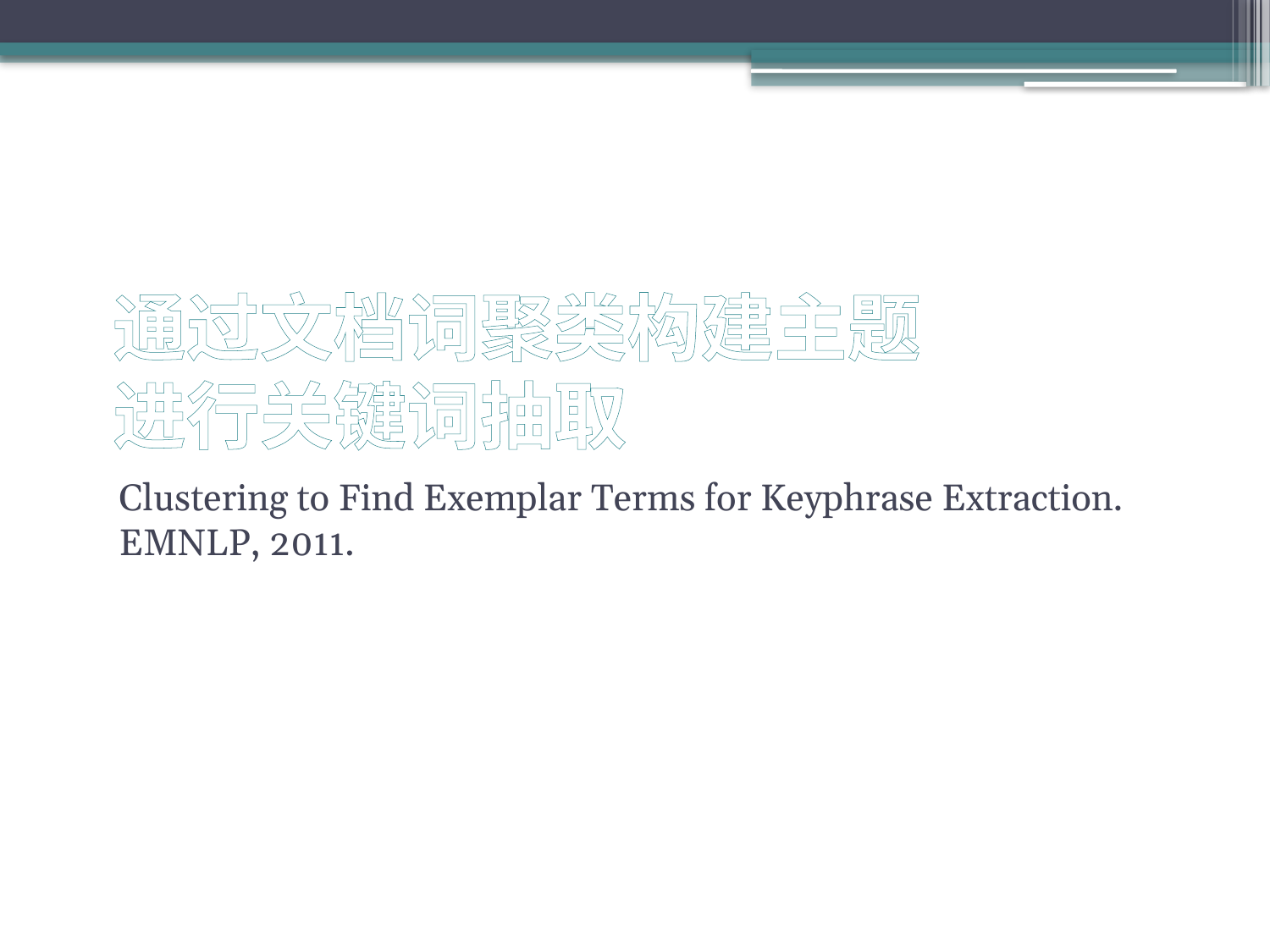

# 通过文档词聚类构建主题 进行关键词抽取
Clustering to Find Exemplar Terms for Keyphrase Extraction. EMNLP, 2011.